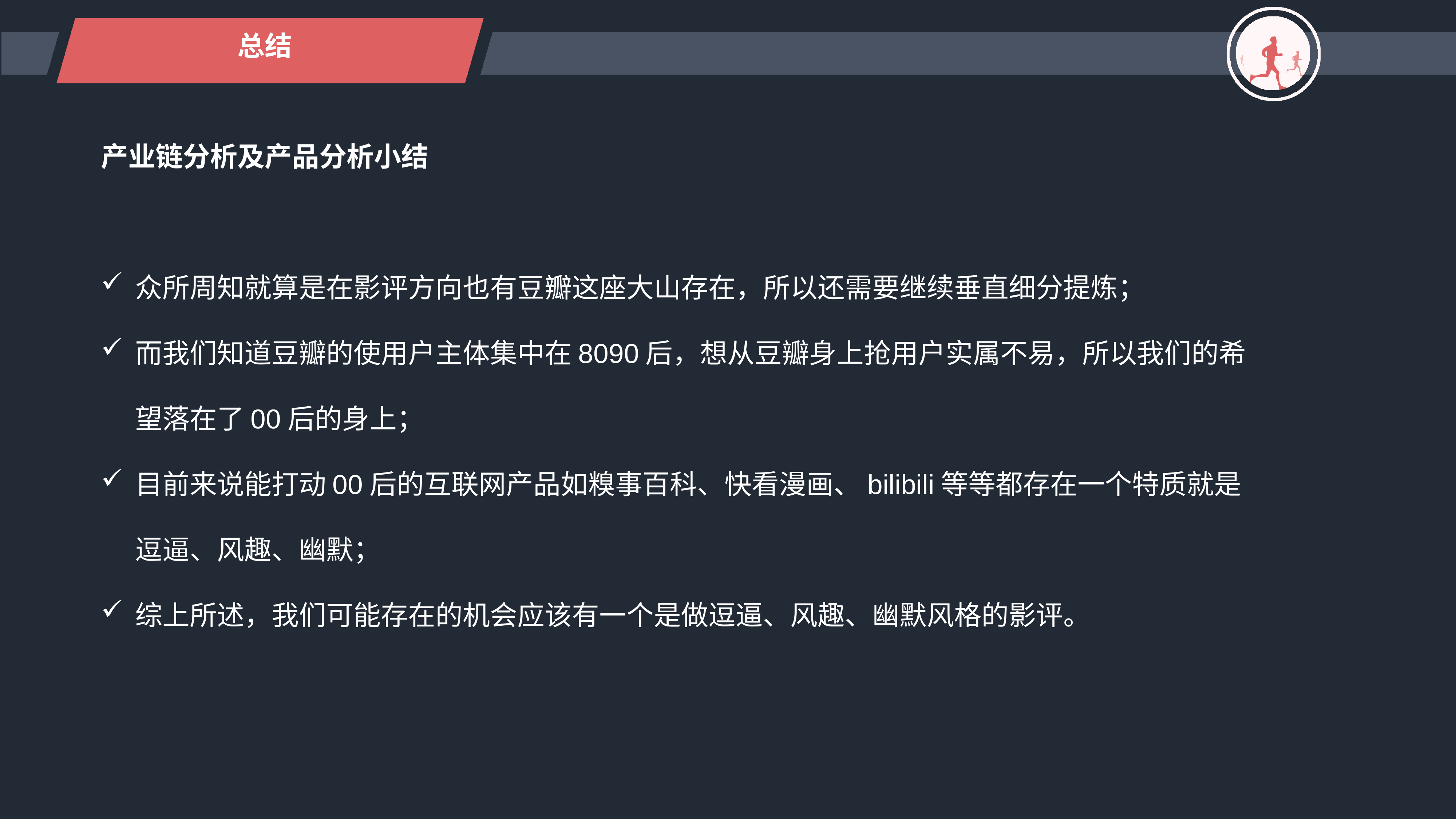

# 总结
产业链分析及产品分析小结

众所周知就算是在影评方向也有豆瓣这座大山存在，所以还需要继续垂直细分提炼；
而我们知道豆瓣的使用户主体集中在8090后，想从豆瓣身上抢用户实属不易，所以我们的希望落在了00后的身上；
目前来说能打动00后的互联网产品如糗事百科、快看漫画、bilibili等等都存在一个特质就是逗逼、风趣、幽默；
综上所述，我们可能存在的机会应该有一个是做逗逼、风趣、幽默风格的影评。